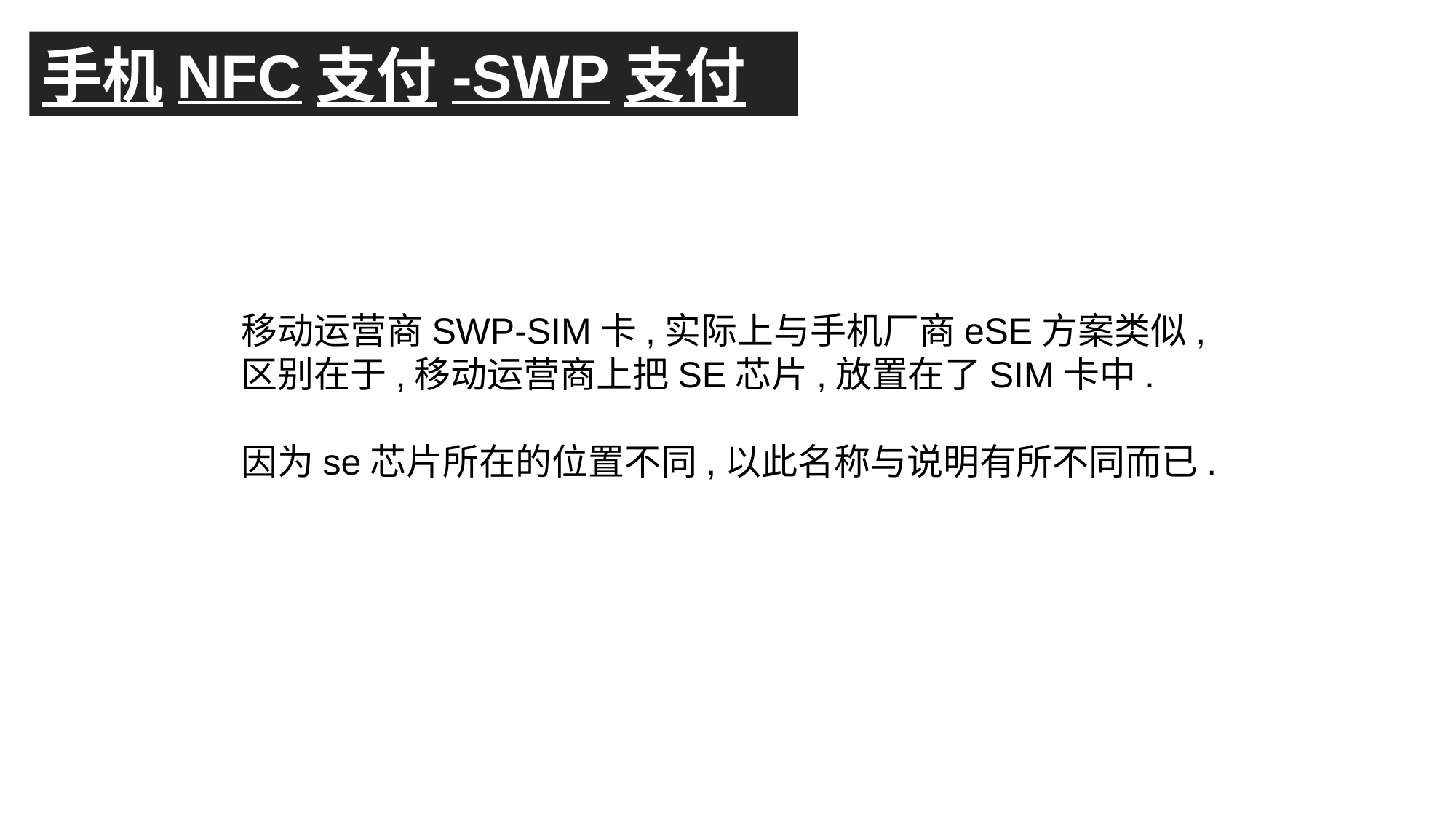

手机NFC支付-SWP支付
移动运营商SWP-SIM卡,实际上与手机厂商eSE方案类似,区别在于,移动运营商上把SE芯片,放置在了SIM卡中.

因为se芯片所在的位置不同,以此名称与说明有所不同而已.